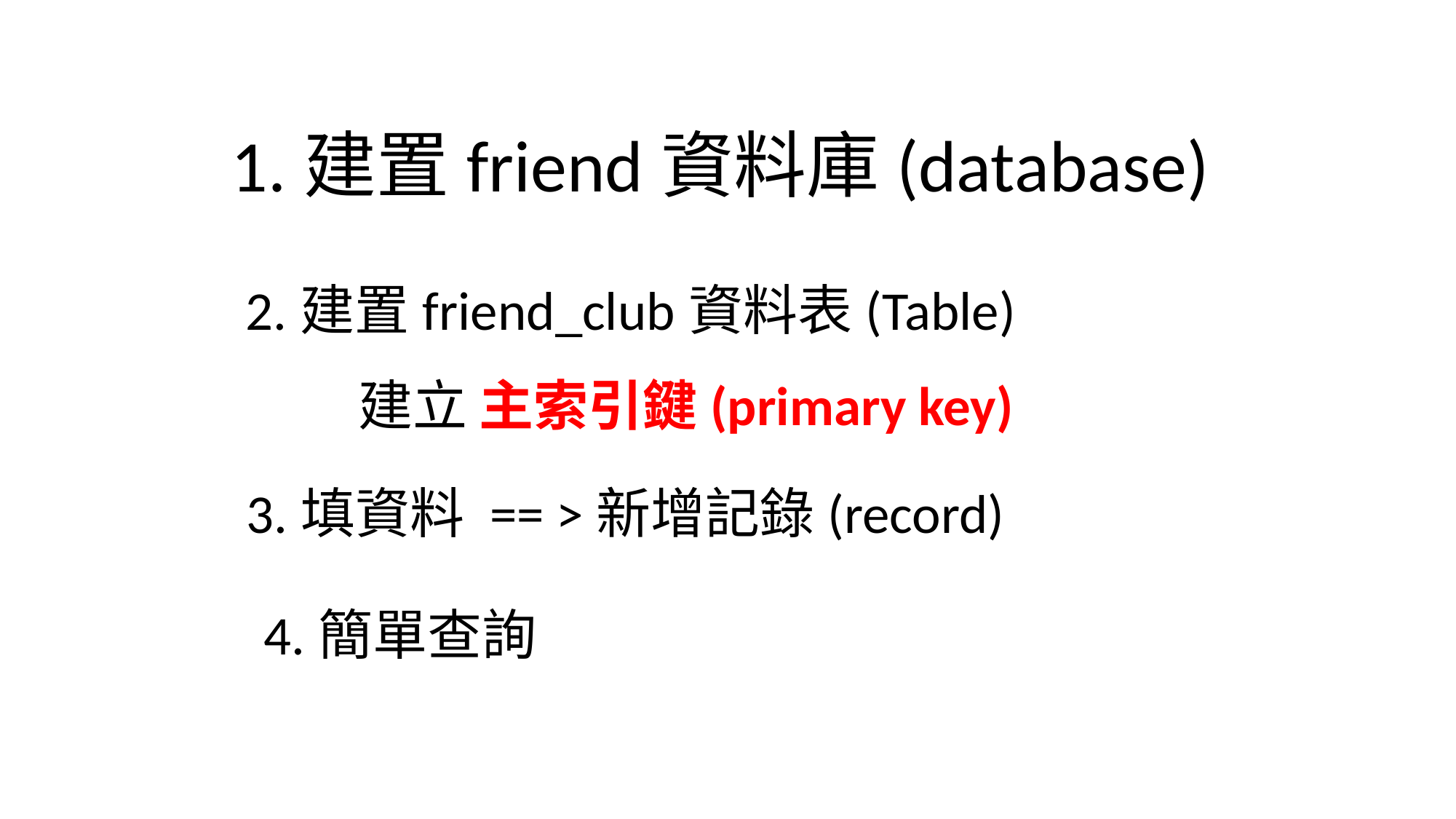

1.建置friend資料庫(database)
2.建置friend_club資料表(Table)
建立 主索引鍵(primary key)
3.填資料 == >新增記錄(record)
4.簡單查詢